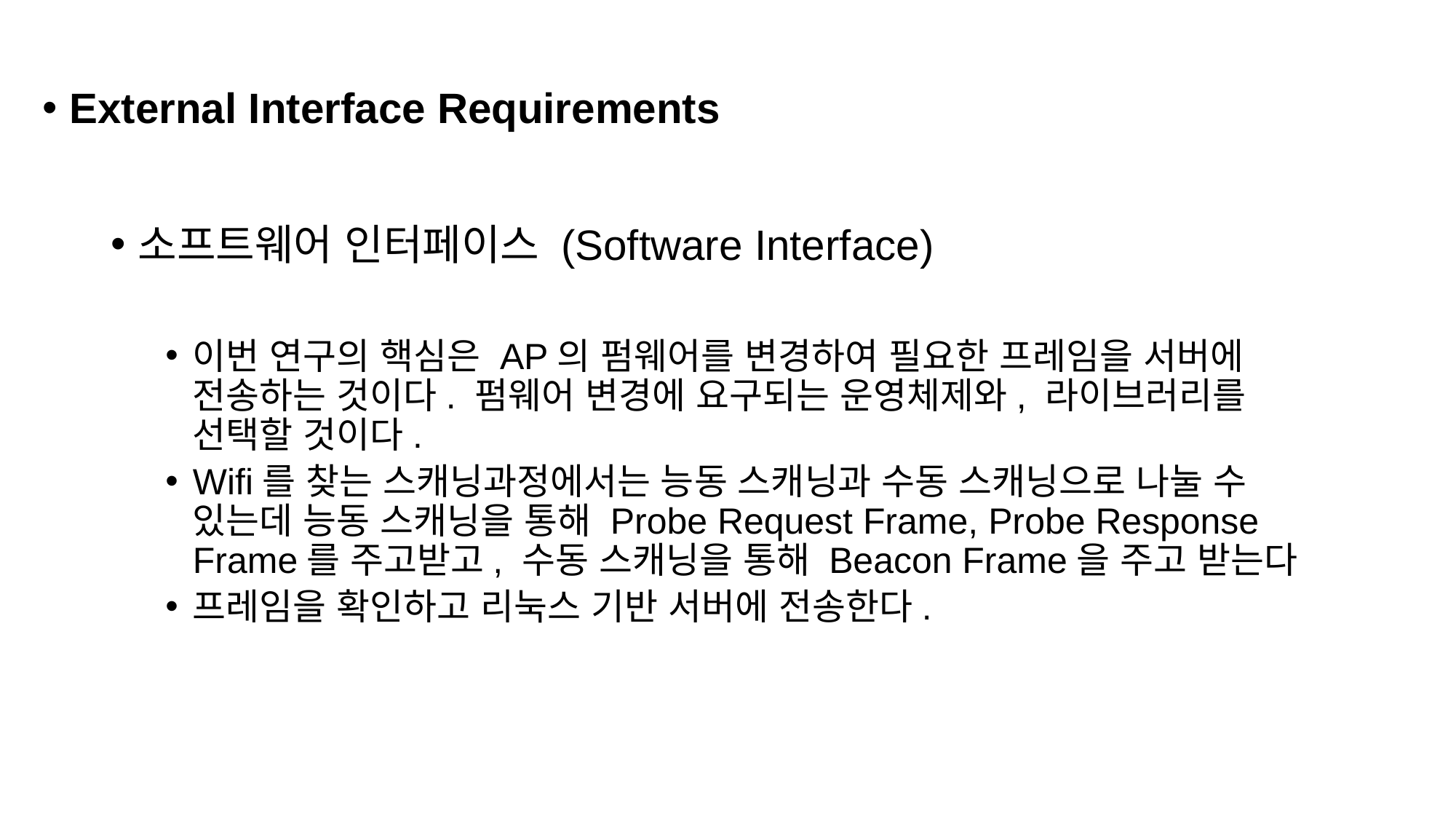

External Interface Requirements
소프트웨어 인터페이스 (Software Interface)

이번 연구의 핵심은 AP의 펌웨어를 변경하여 필요한 프레임을 서버에 전송하는 것이다. 펌웨어 변경에 요구되는 운영체제와, 라이브러리를 선택할 것이다.
Wifi를 찾는 스캐닝과정에서는 능동 스캐닝과 수동 스캐닝으로 나눌 수 있는데 능동 스캐닝을 통해 Probe Request Frame, Probe Response Frame를 주고받고, 수동 스캐닝을 통해 Beacon Frame을 주고 받는다
프레임을 확인하고 리눅스 기반 서버에 전송한다.